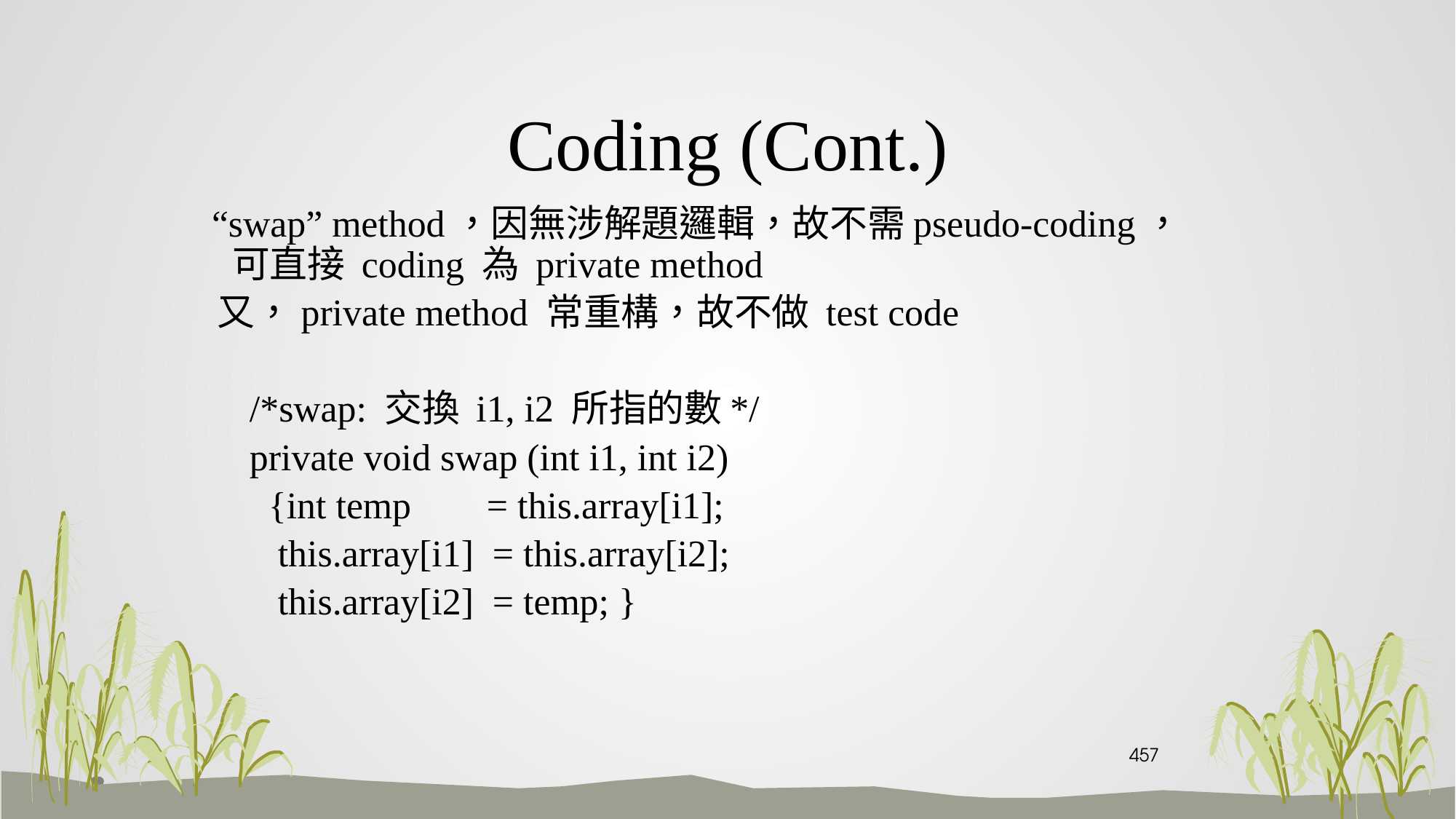

# Coding (Cont.)
  “swap” method，因無涉解題邏輯，故不需pseudo-coding，可直接 coding 為 private method
  又，private method 常重構，故不做 test code

      /*swap: 交換 i1, i2 所指的數*/
      private void swap (int i1, int i2)
        {int temp        = this.array[i1];
         this.array[i1]  = this.array[i2];
         this.array[i2]  = temp; }
457